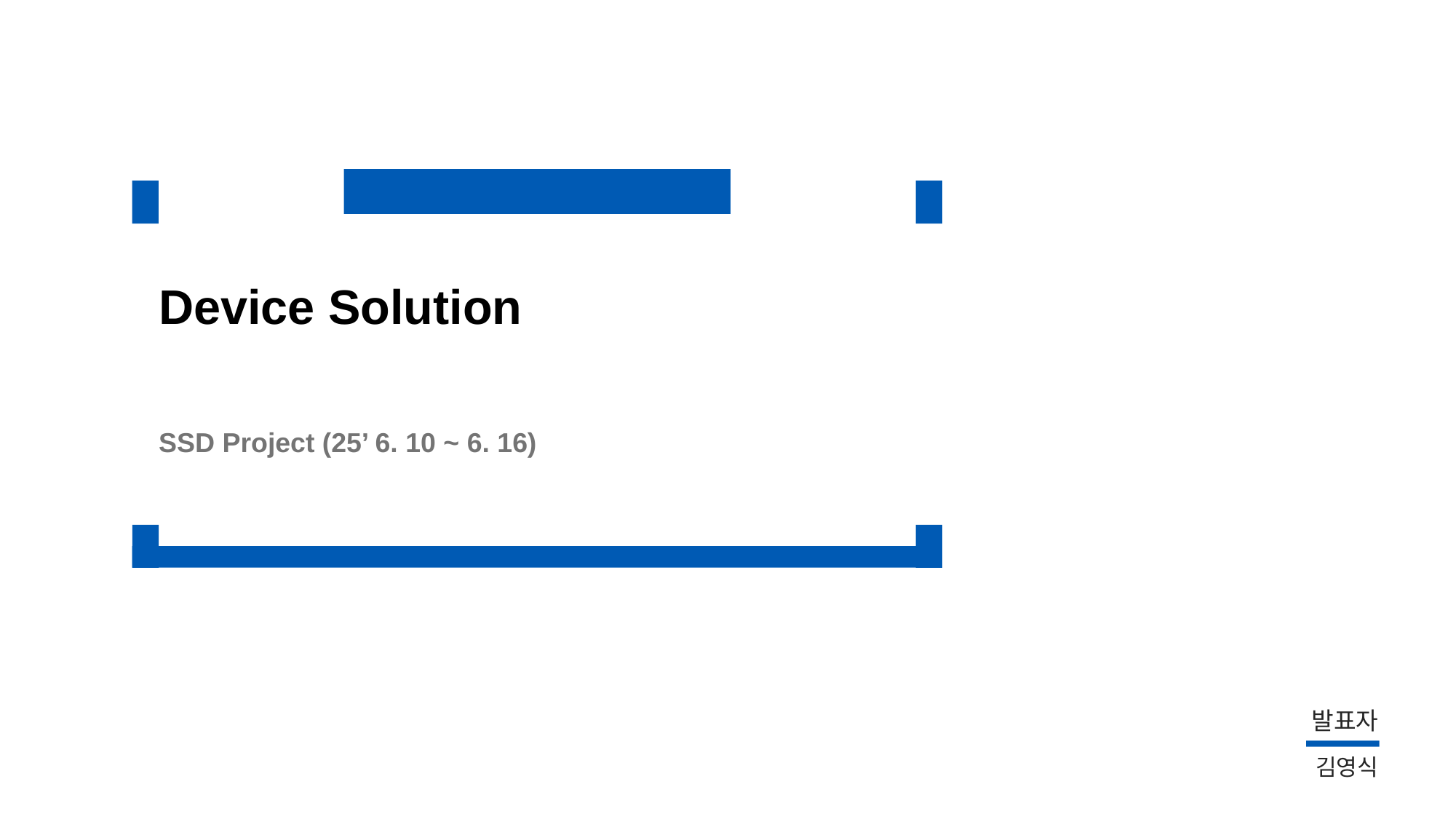

Device Solution
SSD Project (25’ 6. 10 ~ 6. 16)
발표자

김영식